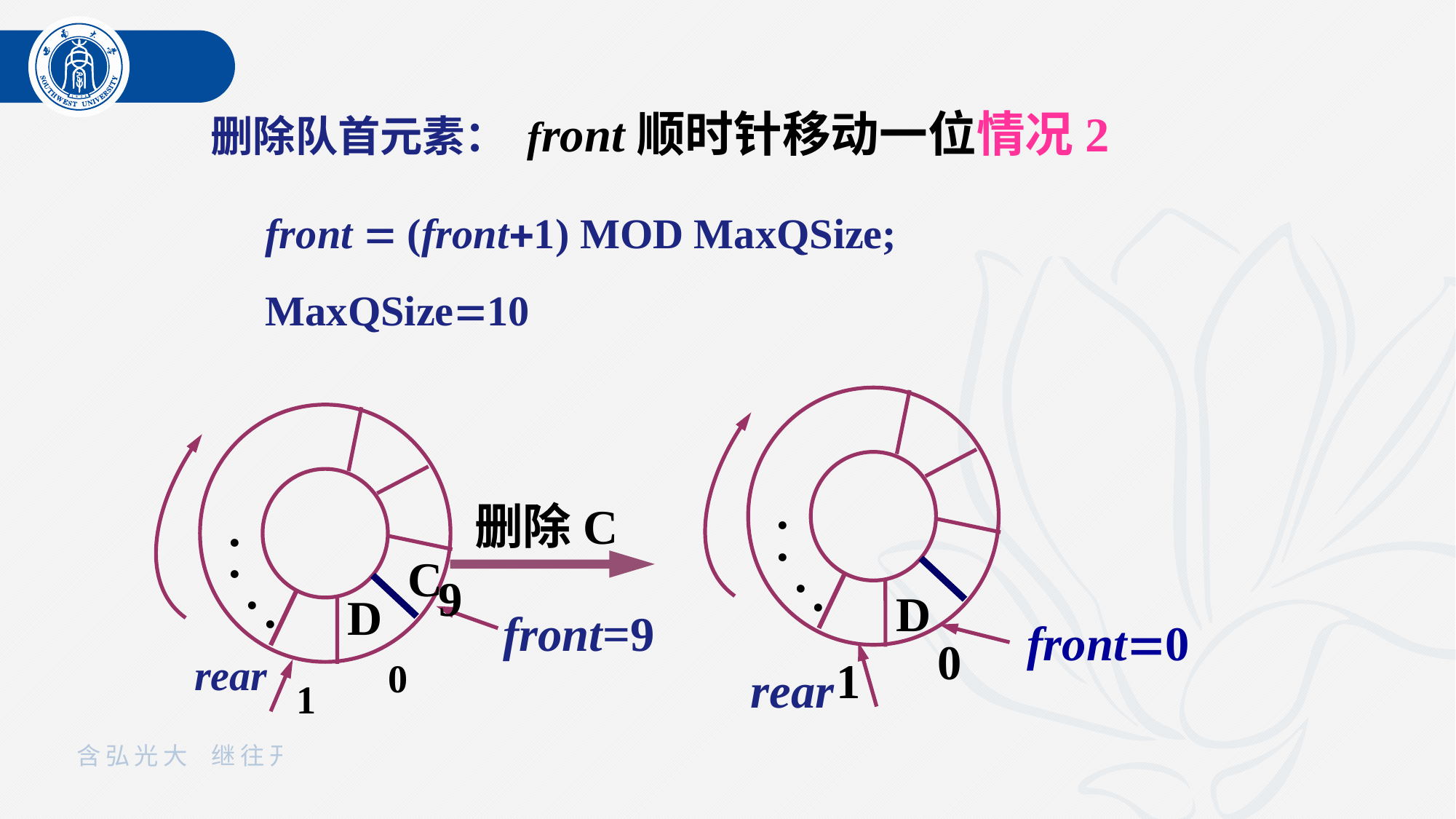

删除队首元素： front顺时针移动一位情况2
front = (front+1) MOD MaxQSize;
MaxQSize=10

.
.

.

.

0
1

D
front=0

rear

.
.

C
.

.

1

删除C
9

D
front=9

0
rear